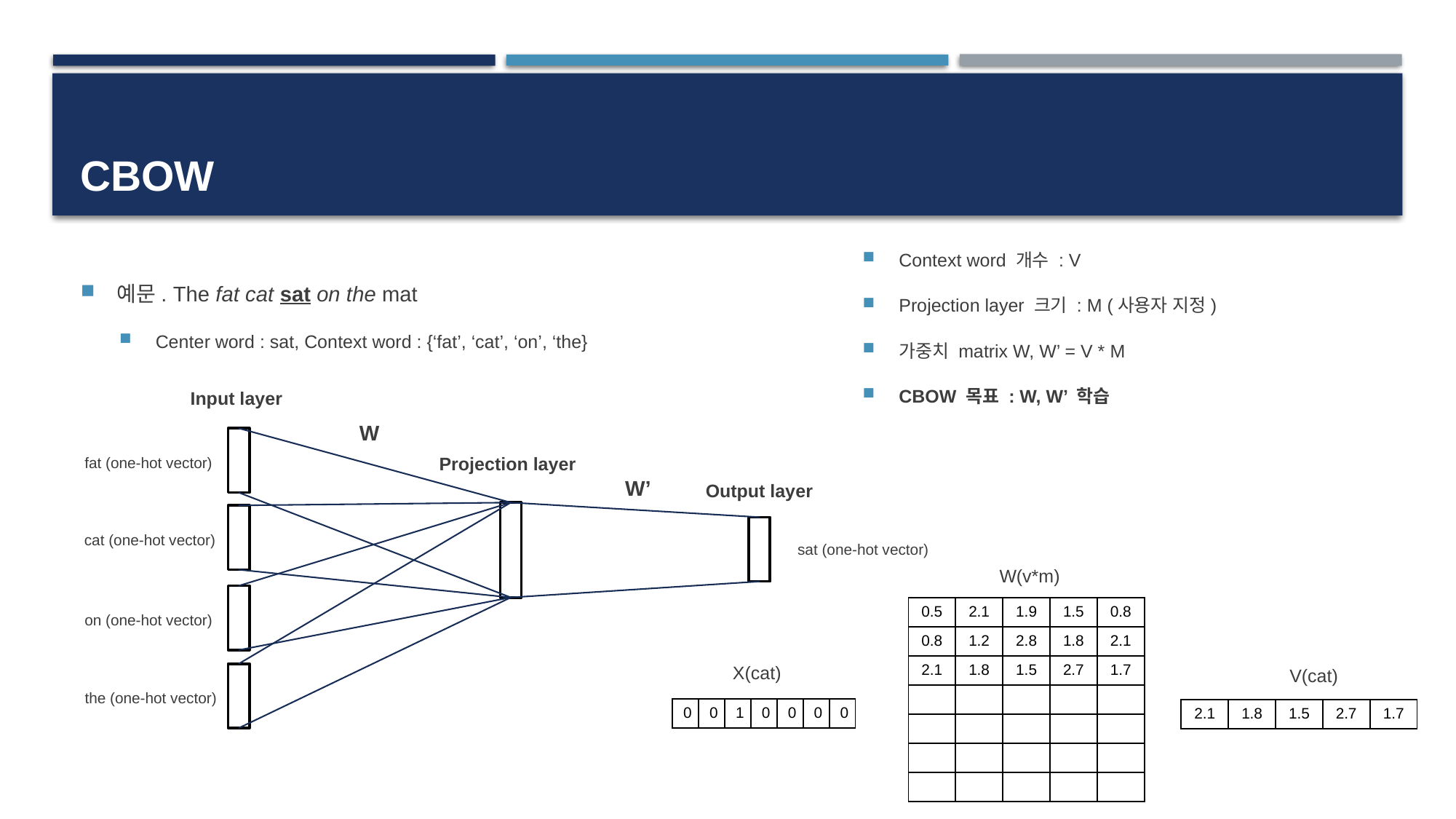

# cbow
Context word 개수 : V
Projection layer 크기 : M (사용자 지정)
가중치 matrix W, W’ = V * M
CBOW 목표 : W, W’ 학습
예문. The fat cat sat on the mat
Center word : sat, Context word : {‘fat’, ‘cat’, ‘on’, ‘the}
Input layer
W

fat (one-hot vector)
Projection layer
W’
Output layer

cat (one-hot vector)

sat (one-hot vector)
W(v*m)

on (one-hot vector)
| 0.5 | 2.1 | 1.9 | 1.5 | 0.8 |
| --- | --- | --- | --- | --- |
| 0.8 | 1.2 | 2.8 | 1.8 | 2.1 |
| 2.1 | 1.8 | 1.5 | 2.7 | 1.7 |
|  |  |  |  |  |
|  |  |  |  |  |
|  |  |  |  |  |
|  |  |  |  |  |
X(cat)
V(cat)

the (one-hot vector)
| 0 | 0 | 1 | 0 | 0 | 0 | 0 |
| --- | --- | --- | --- | --- | --- | --- |
| 2.1 | 1.8 | 1.5 | 2.7 | 1.7 |
| --- | --- | --- | --- | --- |